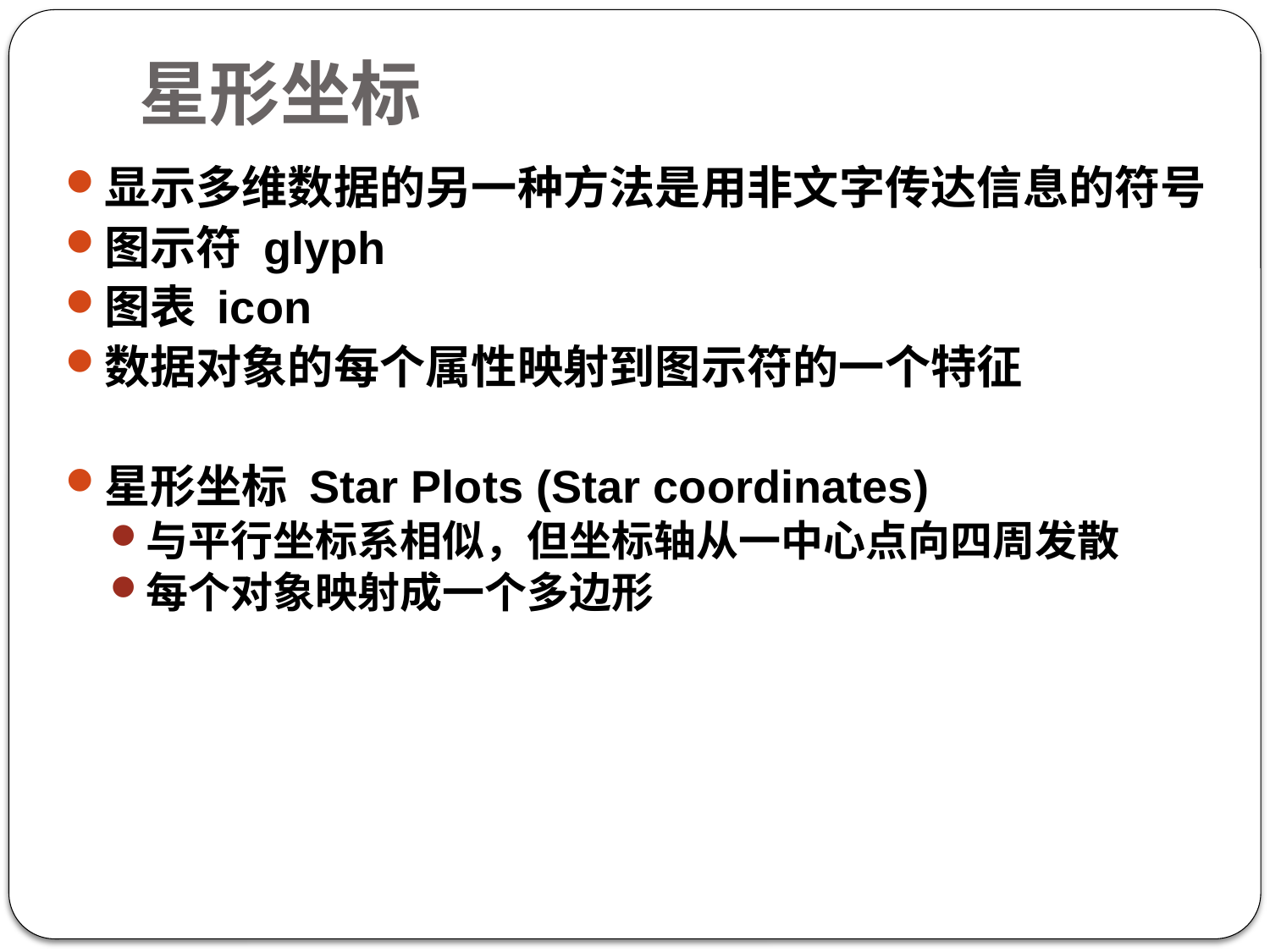

# 星形坐标
显示多维数据的另一种方法是用非文字传达信息的符号
图示符 glyph
图表 icon
数据对象的每个属性映射到图示符的一个特征

星形坐标 Star Plots (Star coordinates)
与平行坐标系相似，但坐标轴从一中心点向四周发散
每个对象映射成一个多边形